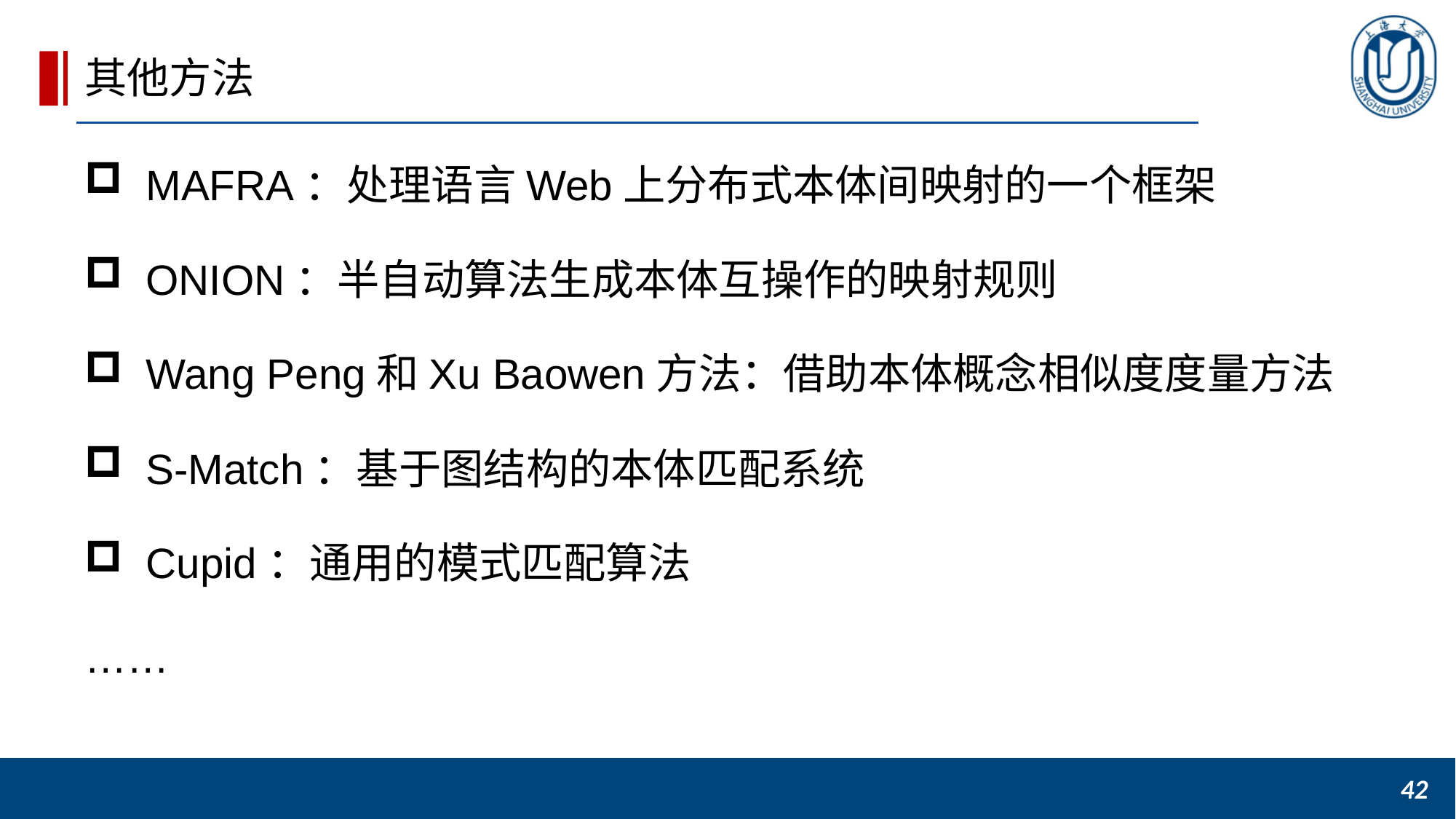

其他方法
MAFRA：处理语言Web上分布式本体间映射的一个框架
ONION：半自动算法生成本体互操作的映射规则
Wang Peng和Xu Baowen方法：借助本体概念相似度度量方法
S-Match：基于图结构的本体匹配系统
Cupid：通用的模式匹配算法
……
42